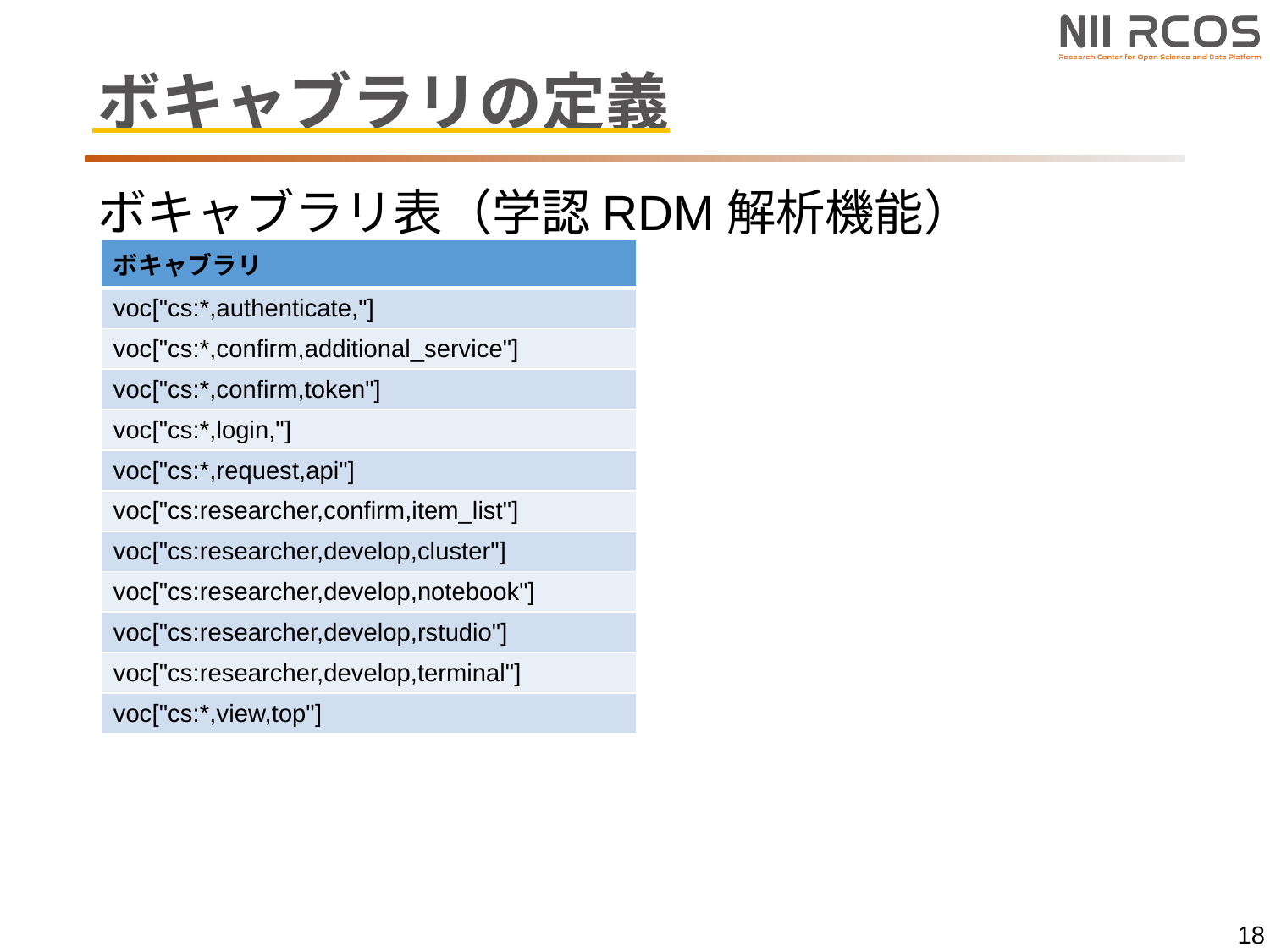

# ボキャブラリの定義
ボキャブラリ表（学認RDM解析機能）
| ボキャブラリ |
| --- |
| voc["cs:\*,authenticate,"] |
| voc["cs:\*,confirm,additional\_service"] |
| voc["cs:\*,confirm,token"] |
| voc["cs:\*,login,"] |
| voc["cs:\*,request,api"] |
| voc["cs:researcher,confirm,item\_list"] |
| voc["cs:researcher,develop,cluster"] |
| voc["cs:researcher,develop,notebook"] |
| voc["cs:researcher,develop,rstudio"] |
| voc["cs:researcher,develop,terminal"] |
| voc["cs:\*,view,top"] |
18